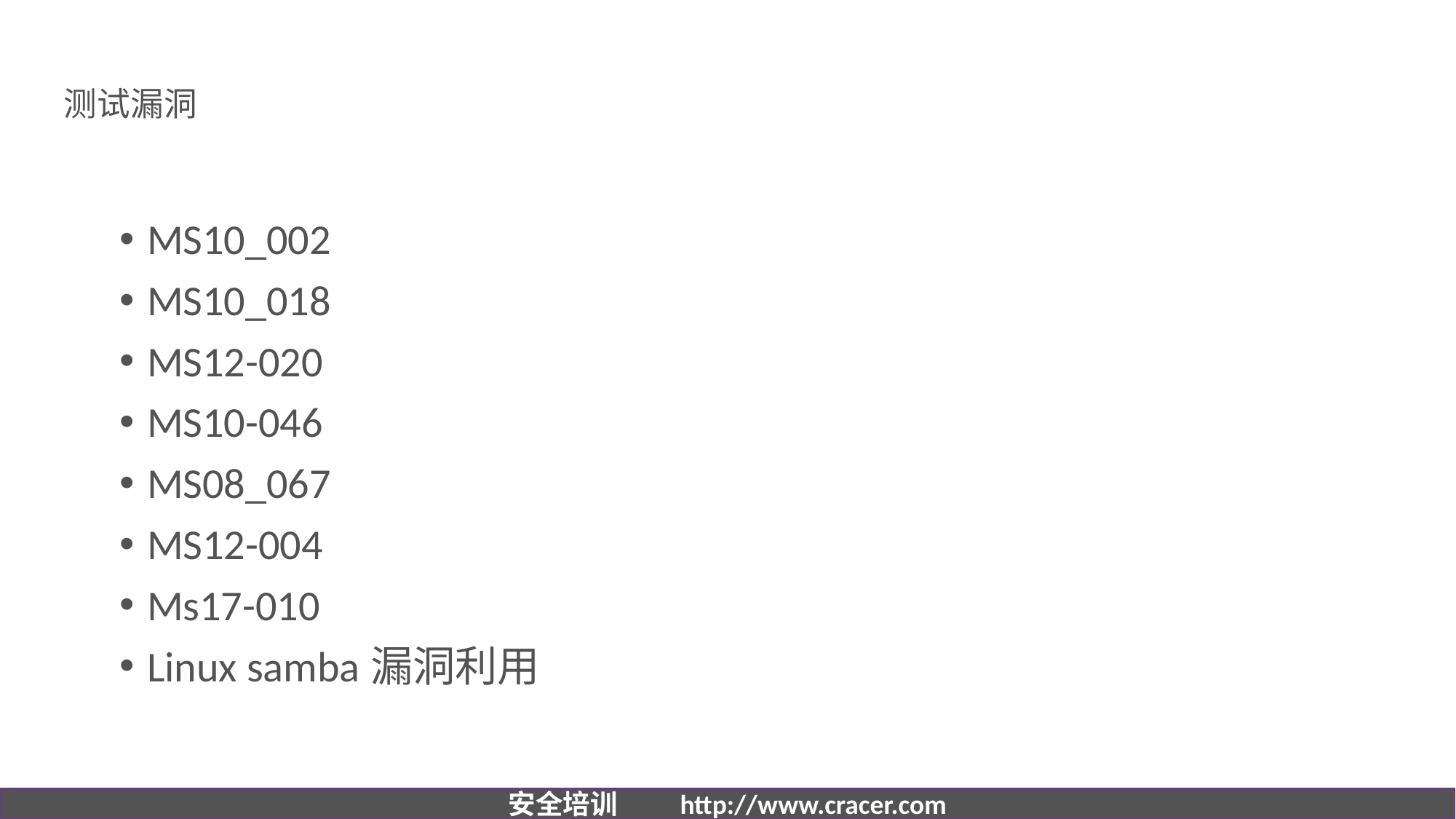

# 测试漏洞
MS10_002
MS10_018
MS12-020
MS10-046
MS08_067
MS12-004
Ms17-010
Linux samba漏洞利用